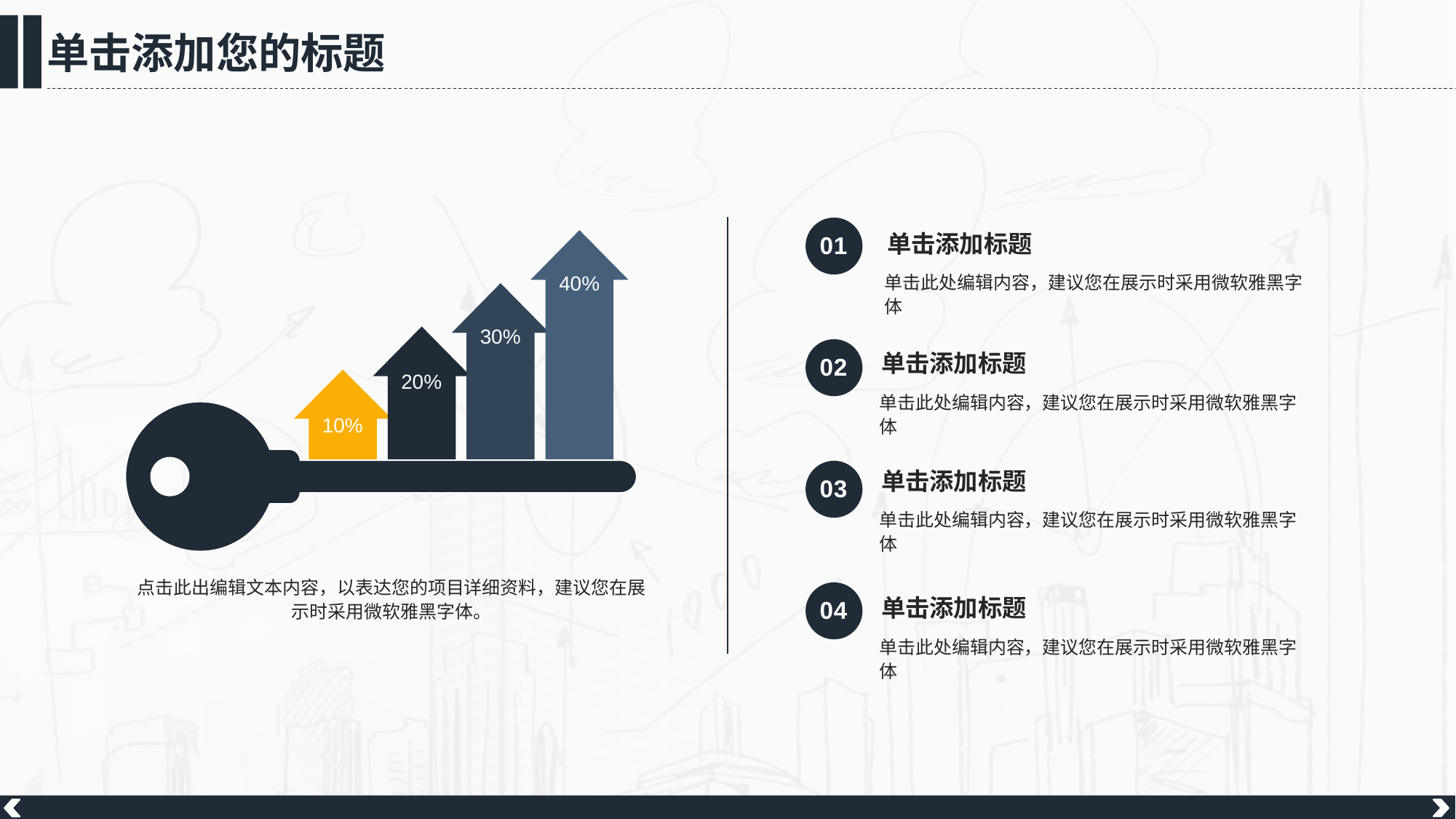

01
单击添加标题
单击此处编辑内容，建议您在展示时采用微软雅黑字体
40%

30%

单击添加标题

02

20%

单击此处编辑内容，建议您在展示时采用微软雅黑字体

10%
单击添加标题

03
单击此处编辑内容，建议您在展示时采用微软雅黑字体
点击此出编辑文本内容，以表达您的项目详细资料，建议您在展示时采用微软雅黑字体。

04
单击添加标题
单击此处编辑内容，建议您在展示时采用微软雅黑字体